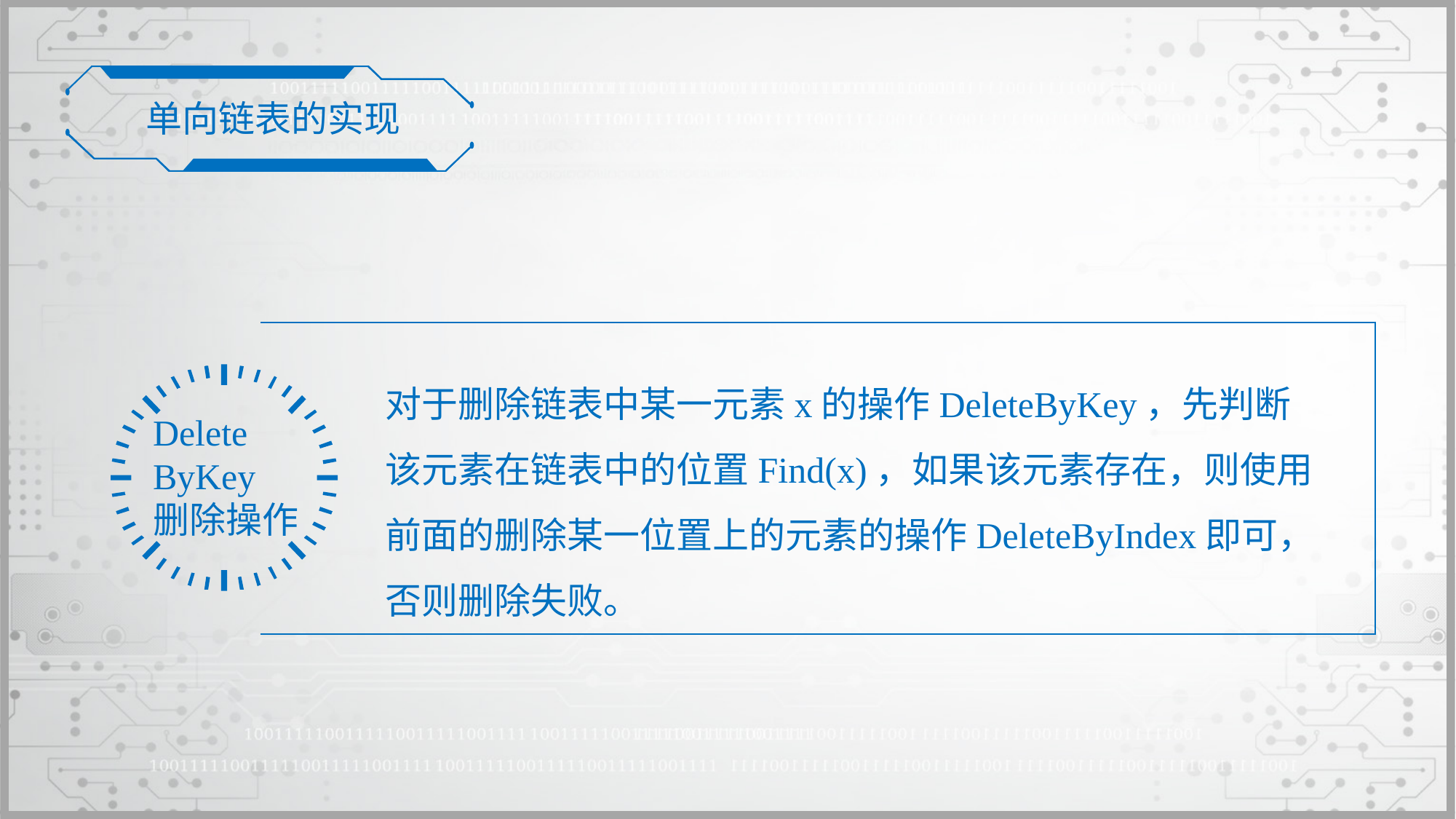

单向链表的实现

对于删除链表中某一元素x的操作DeleteByKey，先判断该元素在链表中的位置Find(x)，如果该元素存在，则使用前面的删除某一位置上的元素的操作DeleteByIndex即可，否则删除失败。

Delete
ByKey
删除操作